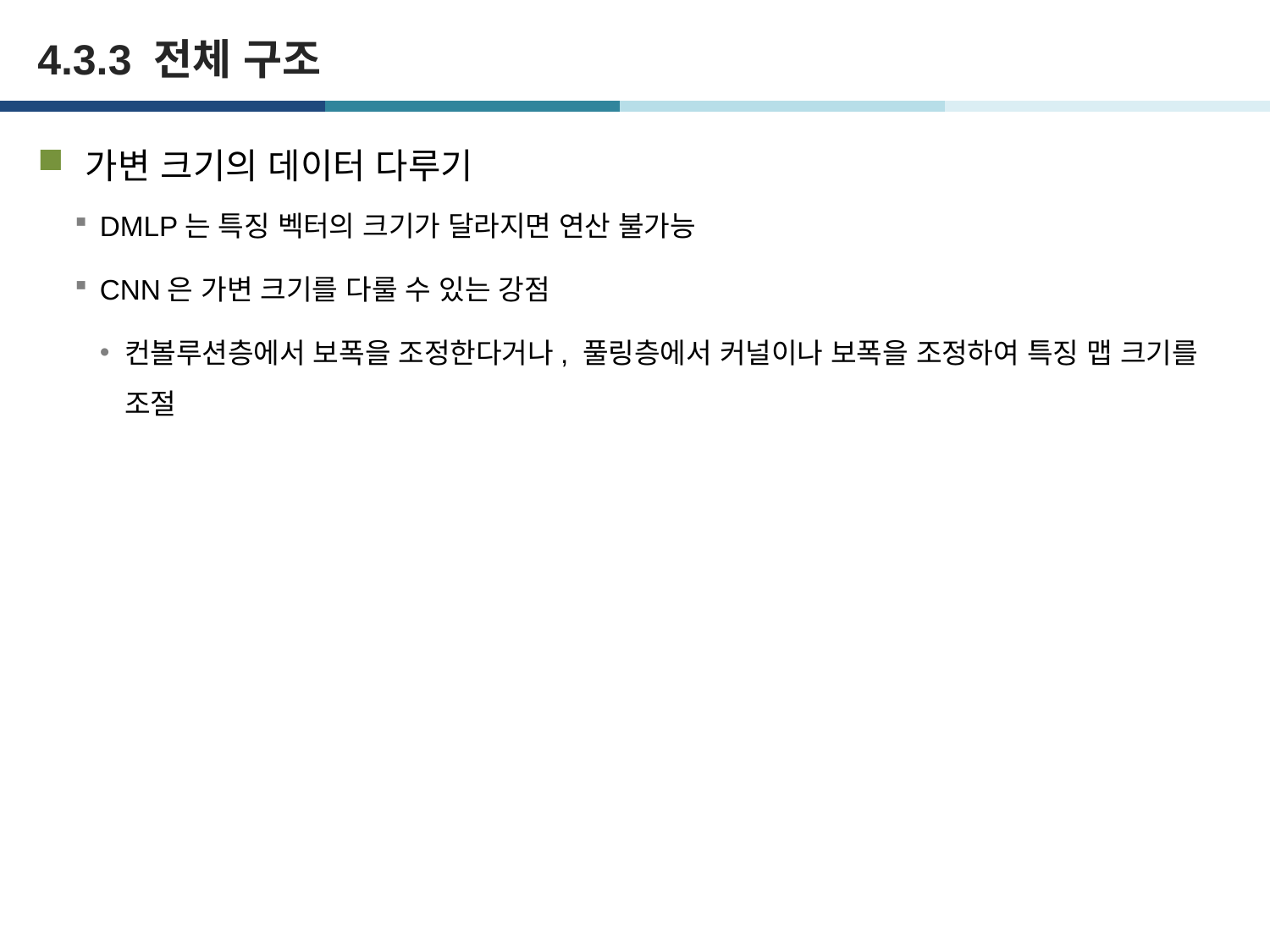

# 4.3.3 전체 구조
가변 크기의 데이터 다루기
DMLP는 특징 벡터의 크기가 달라지면 연산 불가능
CNN은 가변 크기를 다룰 수 있는 강점
컨볼루션층에서 보폭을 조정한다거나, 풀링층에서 커널이나 보폭을 조정하여 특징 맵 크기를 조절